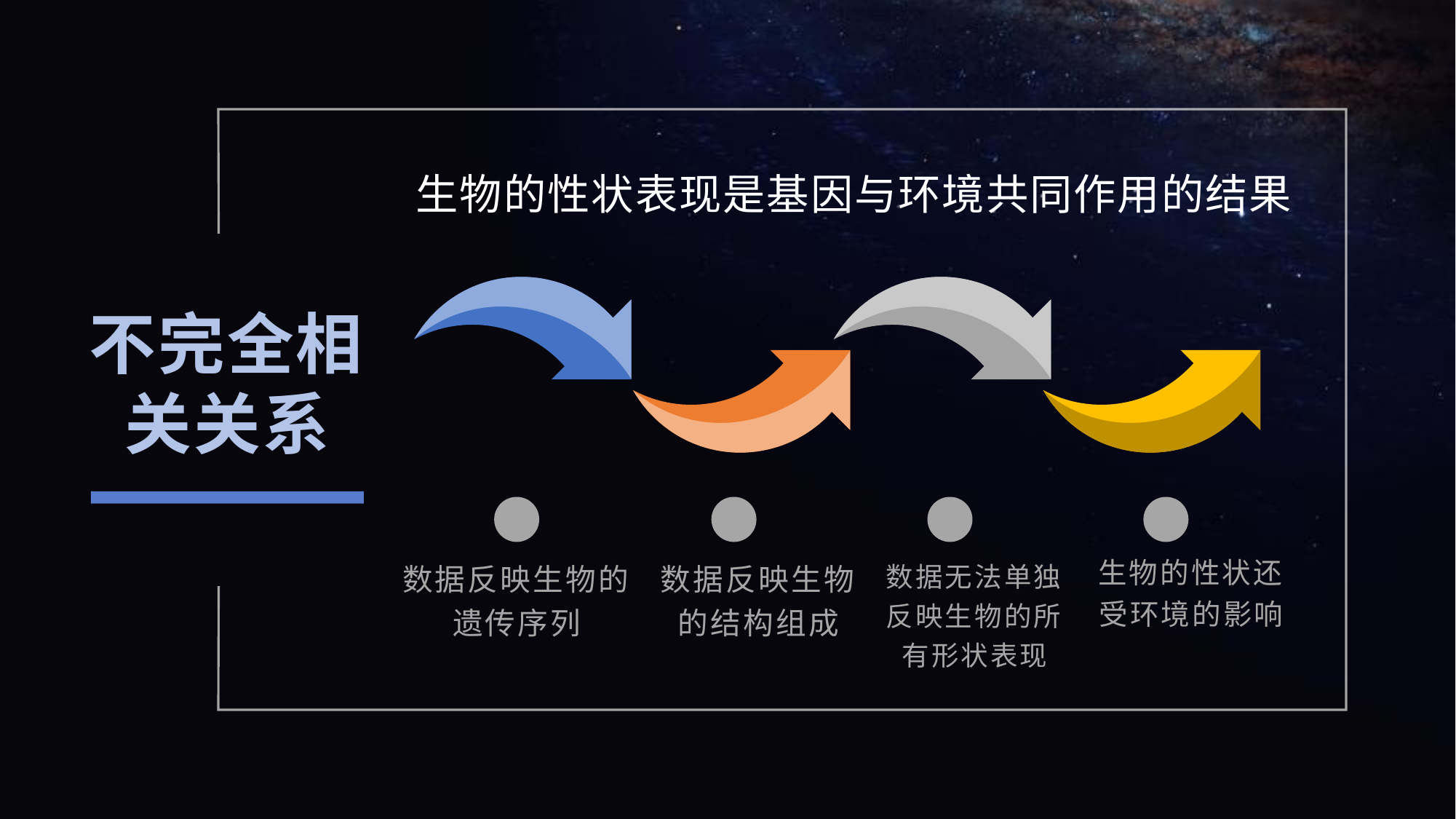

生物的性状表现是基因与环境共同作用的结果

不完全相关关系

生物的性状还受环境的影响
数据反映生物的遗传序列
数据反映生物的结构组成
数据无法单独反映生物的所有形状表现